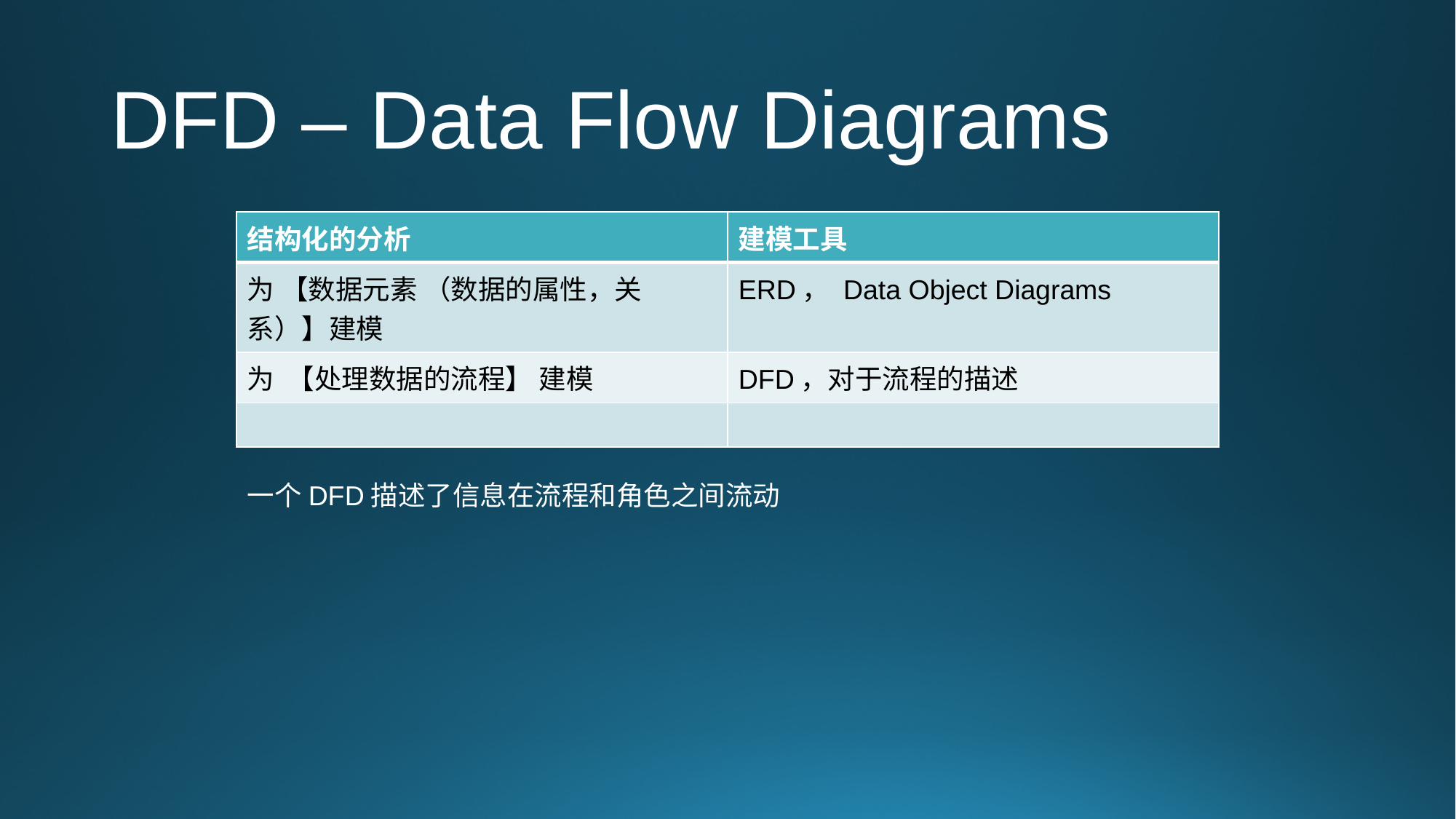

# DFD – Data Flow Diagrams
| 结构化的分析 | 建模工具 |
| --- | --- |
| 为 【数据元素 （数据的属性，关系）】建模 | ERD， Data Object Diagrams |
| 为 【处理数据的流程】 建模 | DFD，对于流程的描述 |
|  |  |
一个DFD描述了信息在流程和角色之间流动